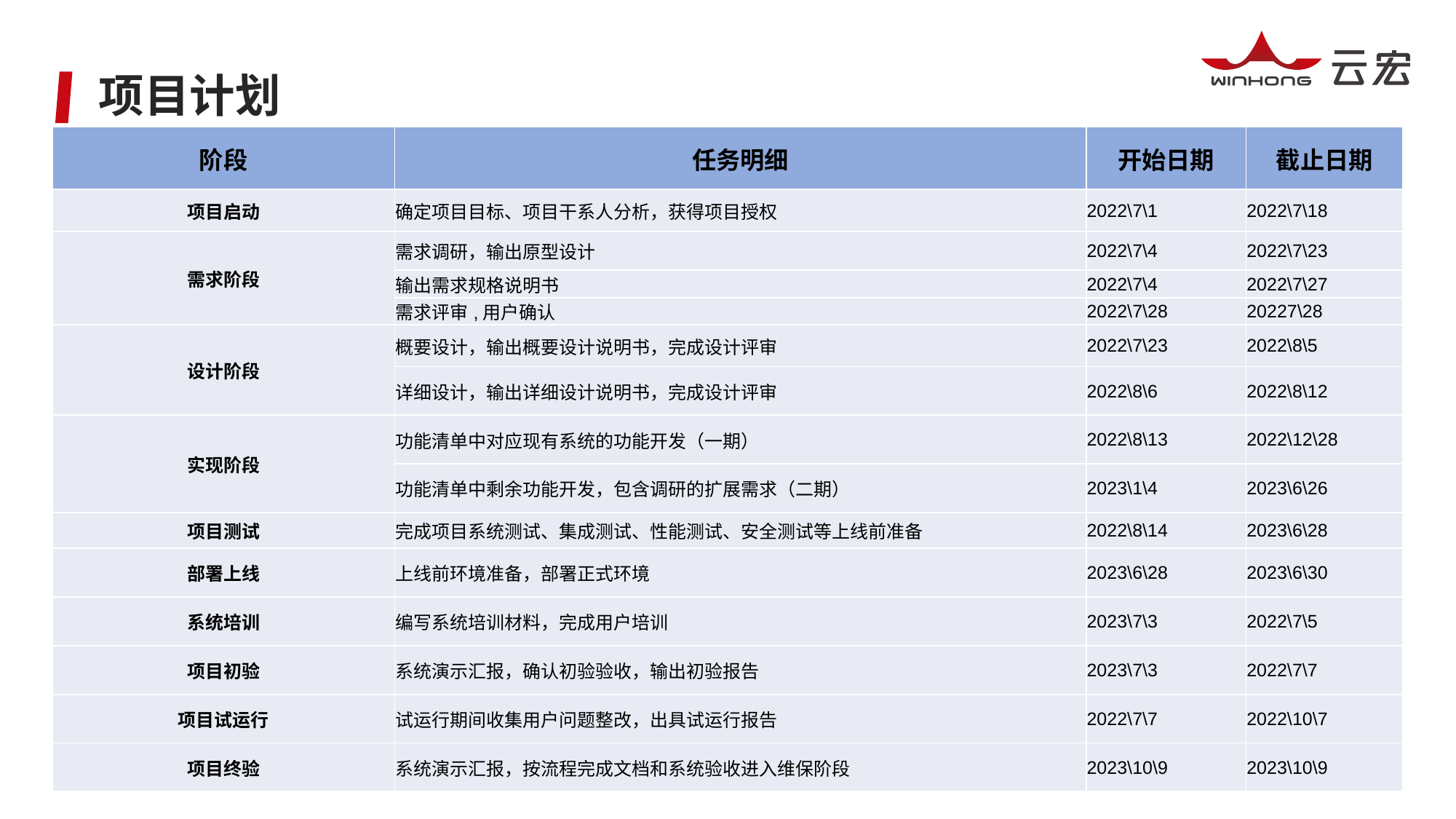

# 项目计划
| 阶段 | 任务明细 | 开始日期 | 截止日期 |
| --- | --- | --- | --- |
| 项目启动 | 确定项目目标、项目干系人分析，获得项目授权 | 2022\7\1 | 2022\7\18 |
| 需求阶段 | 需求调研，输出原型设计 | 2022\7\4 | 2022\7\23 |
|  | 输出需求规格说明书 | 2022\7\4 | 2022\7\27 |
|  | 需求评审,用户确认 | 2022\7\28 | 20227\28 |
| 设计阶段 | 概要设计，输出概要设计说明书，完成设计评审 | 2022\7\23 | 2022\8\5 |
|  | 详细设计，输出详细设计说明书，完成设计评审 | 2022\8\6 | 2022\8\12 |
| 实现阶段 | 功能清单中对应现有系统的功能开发（一期） | 2022\8\13 | 2022\12\28 |
|  | 功能清单中剩余功能开发，包含调研的扩展需求（二期） | 2023\1\4 | 2023\6\26 |
| 项目测试 | 完成项目系统测试、集成测试、性能测试、安全测试等上线前准备 | 2022\8\14 | 2023\6\28 |
| 部署上线 | 上线前环境准备，部署正式环境 | 2023\6\28 | 2023\6\30 |
| 系统培训 | 编写系统培训材料，完成用户培训 | 2023\7\3 | 2022\7\5 |
| 项目初验 | 系统演示汇报，确认初验验收，输出初验报告 | 2023\7\3 | 2022\7\7 |
| 项目试运行 | 试运行期间收集用户问题整改，出具试运行报告 | 2022\7\7 | 2022\10\7 |
| 项目终验 | 系统演示汇报，按流程完成文档和系统验收进入维保阶段 | 2023\10\9 | 2023\10\9 |